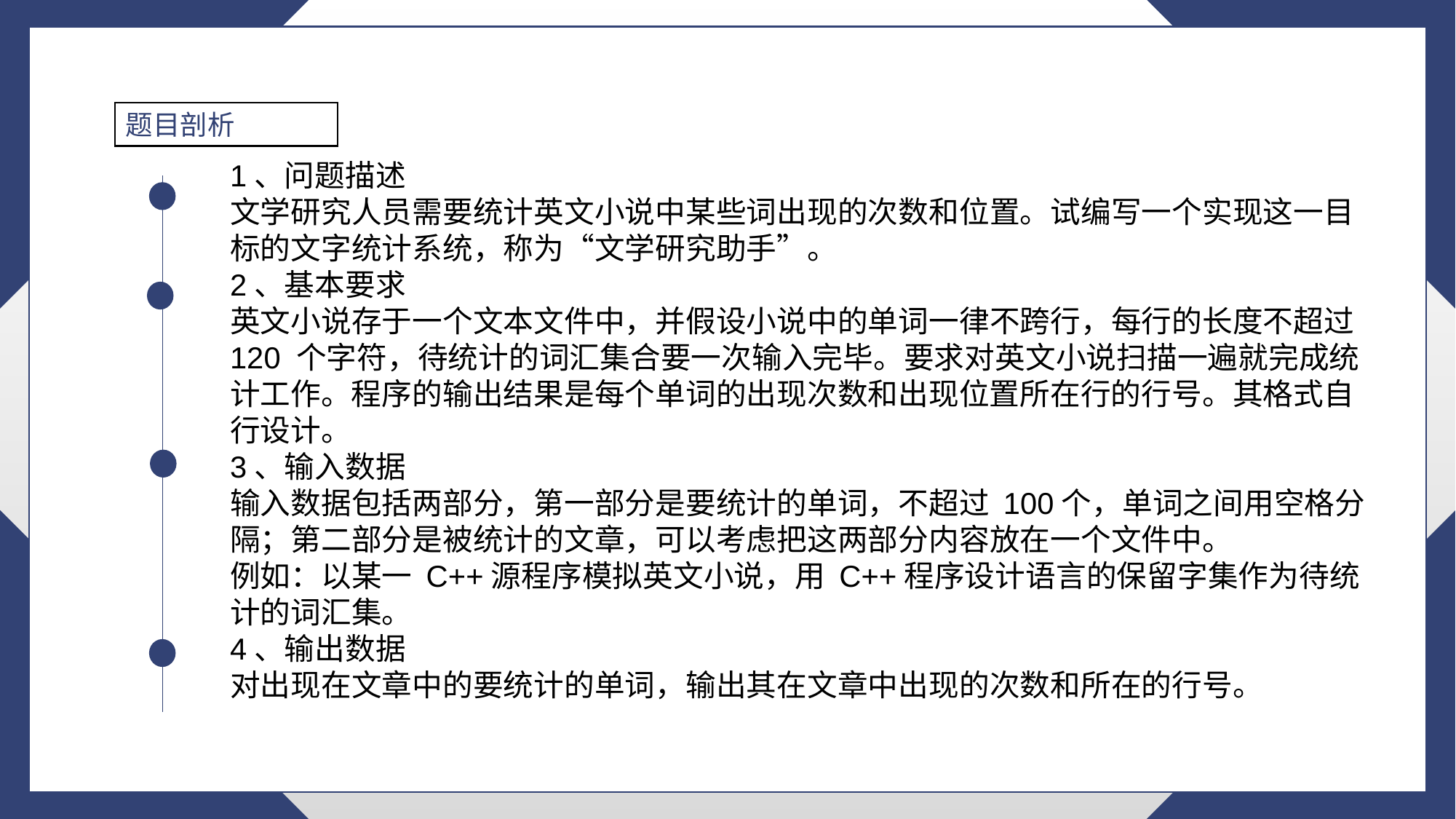

题目剖析
1、问题描述
文学研究人员需要统计英文小说中某些词出现的次数和位置。试编写一个实现这一 目标的文字统计系统，称为“文学研究助手”。
2、基本要求
英文小说存于一个文本文件中，并假设小说中的单词一律不跨行，每行的长度不超过 120 个字符，待统计的词汇集合要一次输入完毕。要求对英文小说扫描一遍就完成统计工作。​程序的输出结果是每个单词的出现次数和出现位置所在行的行号。其格式自行设计。
3、输入数据
输入数据包括两部分，第一部分是要统计的单词，不超过 100个，单词之间用空格 分隔；第二部分是被统计的文章，可以考虑把这两部分内容放在一个文件中。
例如：以某一 C++源程序模拟英文小说，用 C++程序设计语言的保留字集作为待统计的词汇集。
4、输出数据
对出现在文章中的要统计的单词，输出其在文章中出现的次数和所在的行号。